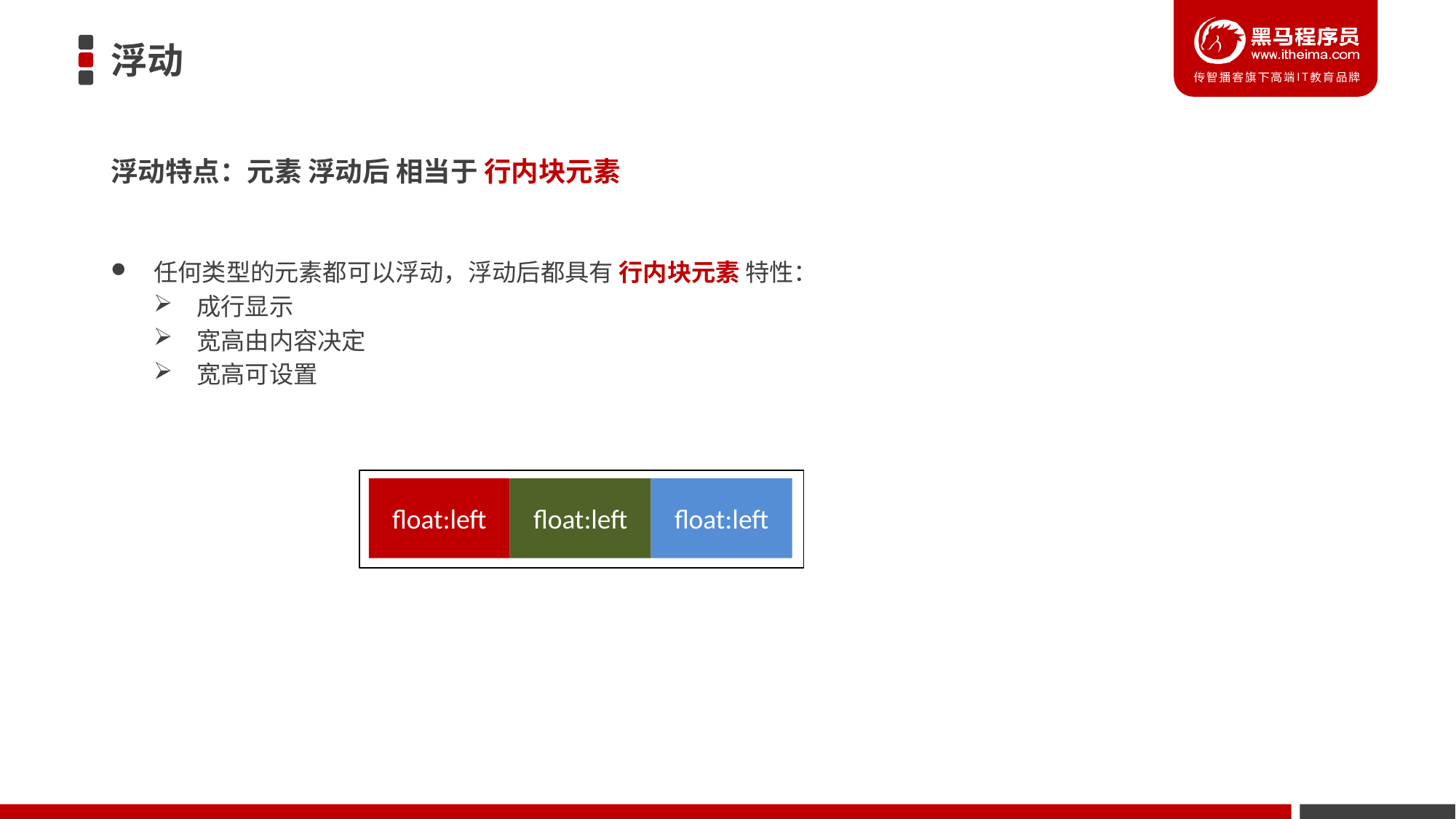

# 浮动
浮动特点：元素 浮动后 相当于 行内块元素
任何类型的元素都可以浮动，浮动后都具有 行内块元素 特性：
成行显示
宽高由内容决定
宽高可设置

float:left
float:left
float:left